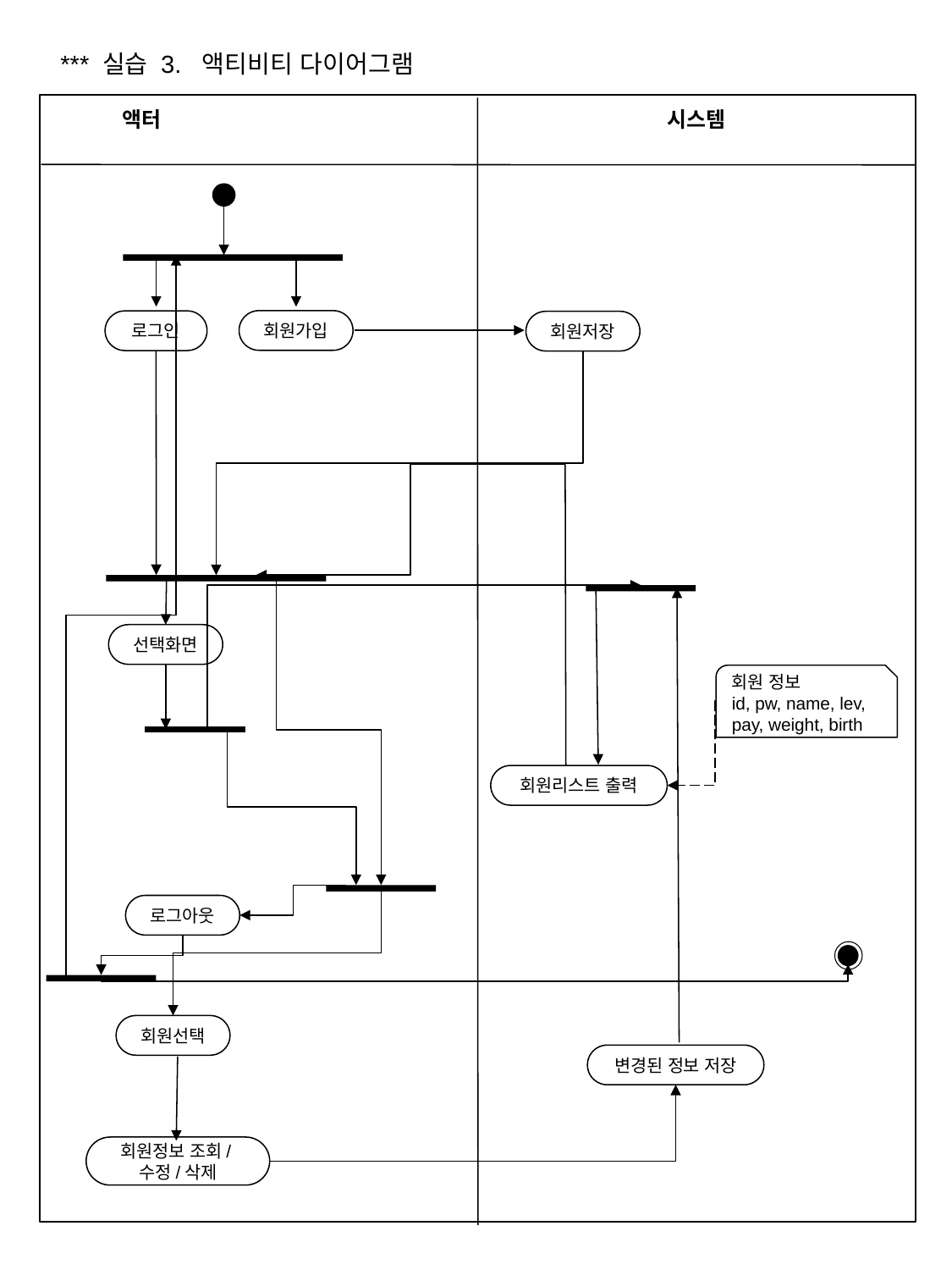

*** 실습 3.  액티비티 다이어그램

시스템
액터

회원가입
로그인
회원저장

선택화면
회원 정보
id, pw, name, lev, pay, weight, birth
회원리스트 출력

로그아웃

회원선택
변경된 정보 저장
회원정보 조회/수정/삭제